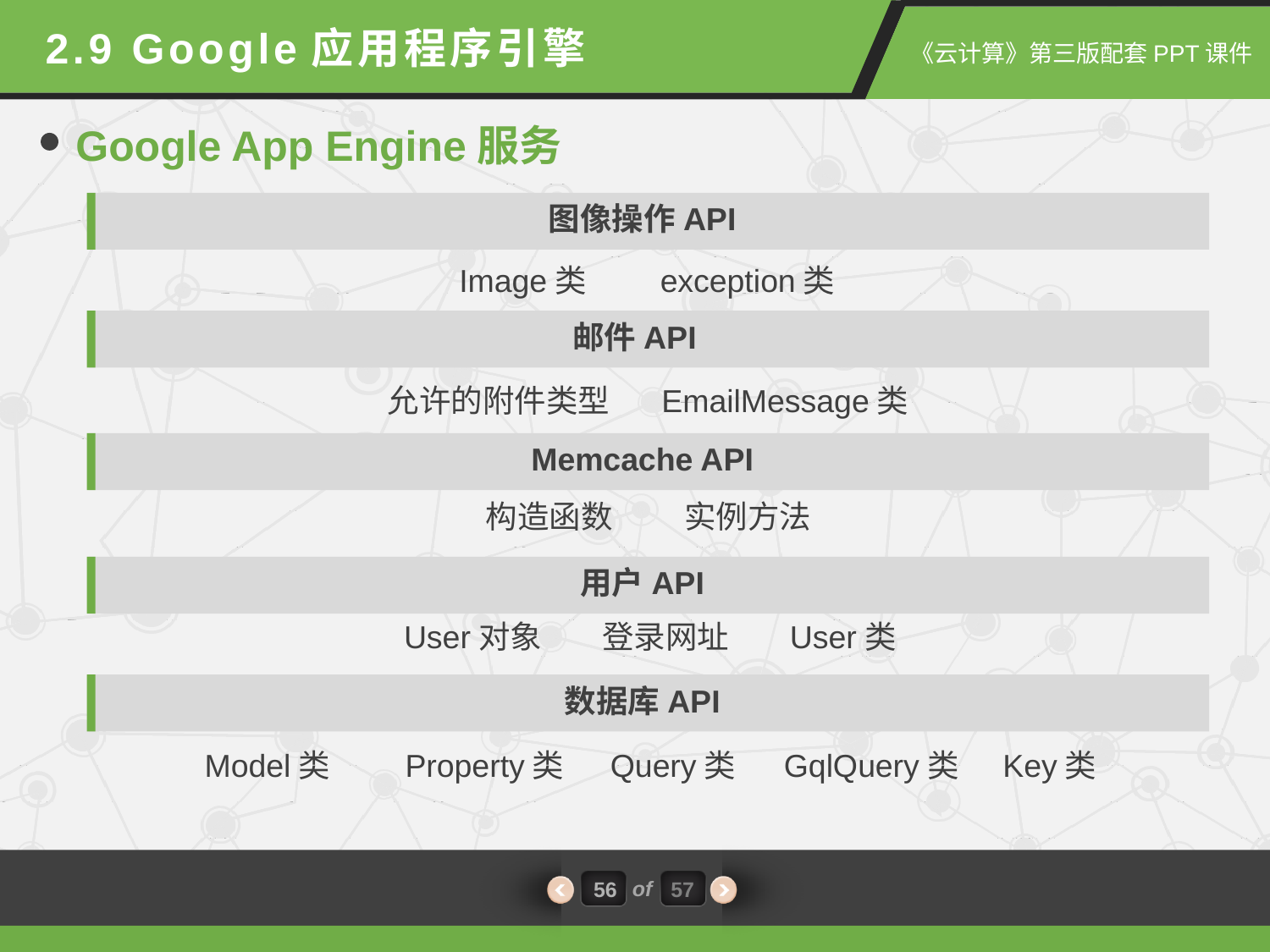

2.9 Google应用程序引擎
Google App Engine服务

图像操作API
Image类
exception类

邮件API
允许的附件类型
EmailMessage类

Memcache API
构造函数
实例方法

用户API
User对象
登录网址
User类

数据库API
Model类
Property类
Query类
GqlQuery类
Key类
56